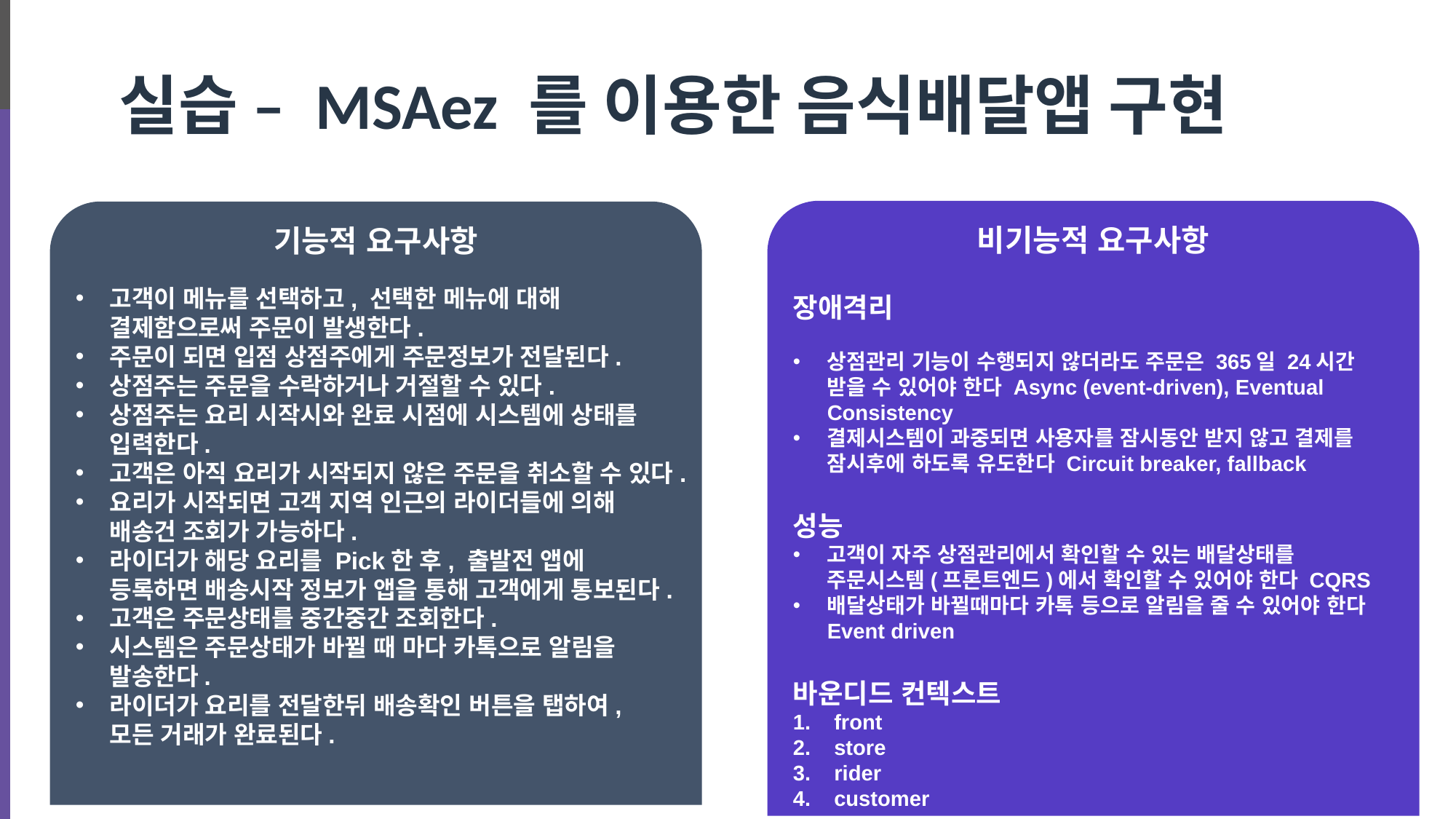

# 실습 – MSAez 를 이용한 음식배달앱 구현
비기능적 요구사항

장애격리

상점관리 기능이 수행되지 않더라도 주문은 365일 24시간 받을 수 있어야 한다 Async (event-driven), Eventual Consistency
결제시스템이 과중되면 사용자를 잠시동안 받지 않고 결제를 잠시후에 하도록 유도한다 Circuit breaker, fallback

성능
고객이 자주 상점관리에서 확인할 수 있는 배달상태를 주문시스템(프론트엔드)에서 확인할 수 있어야 한다 CQRS
배달상태가 바뀔때마다 카톡 등으로 알림을 줄 수 있어야 한다 Event driven

바운디드 컨텍스트
front
store
rider
customer
기능적 요구사항

고객이 메뉴를 선택하고, 선택한 메뉴에 대해 결제함으로써 주문이 발생한다.
주문이 되면 입점 상점주에게 주문정보가 전달된다.
상점주는 주문을 수락하거나 거절할 수 있다.
상점주는 요리 시작시와 완료 시점에 시스템에 상태를 입력한다.
고객은 아직 요리가 시작되지 않은 주문을 취소할 수 있다.
요리가 시작되면 고객 지역 인근의 라이더들에 의해 배송건 조회가 가능하다.
라이더가 해당 요리를 Pick한 후, 출발전 앱에 등록하면 배송시작 정보가 앱을 통해 고객에게 통보된다.
고객은 주문상태를 중간중간 조회한다.
시스템은 주문상태가 바뀔 때 마다 카톡으로 알림을 발송한다.
라이더가 요리를 전달한뒤 배송확인 버튼을 탭하여, 모든 거래가 완료된다.